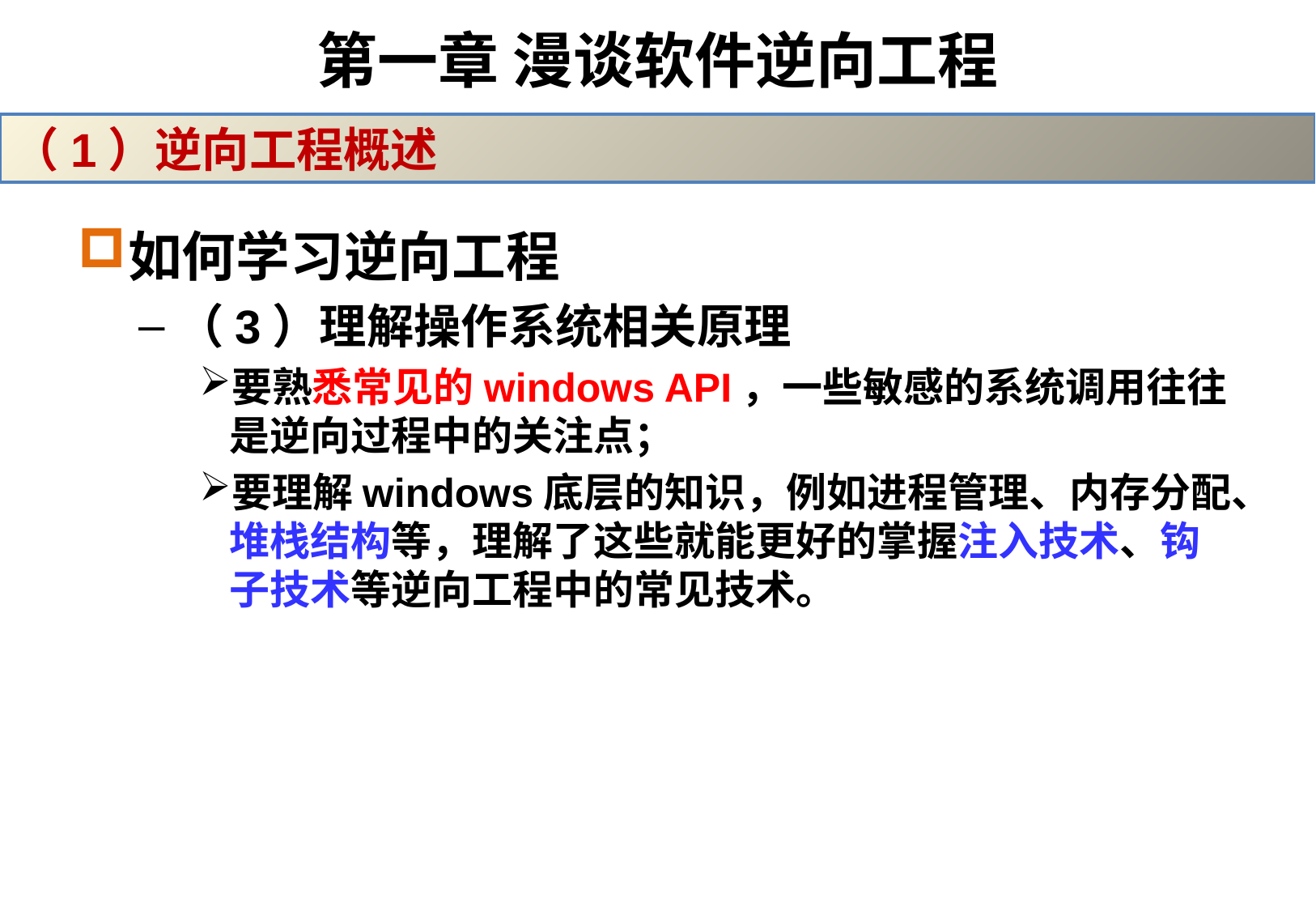

# 第一章 漫谈软件逆向工程
（1）逆向工程概述
如何学习逆向工程
（3）理解操作系统相关原理
要熟悉常见的windows API，一些敏感的系统调用往往是逆向过程中的关注点；
要理解windows底层的知识，例如进程管理、内存分配、堆栈结构等，理解了这些就能更好的掌握注入技术、钩子技术等逆向工程中的常见技术。